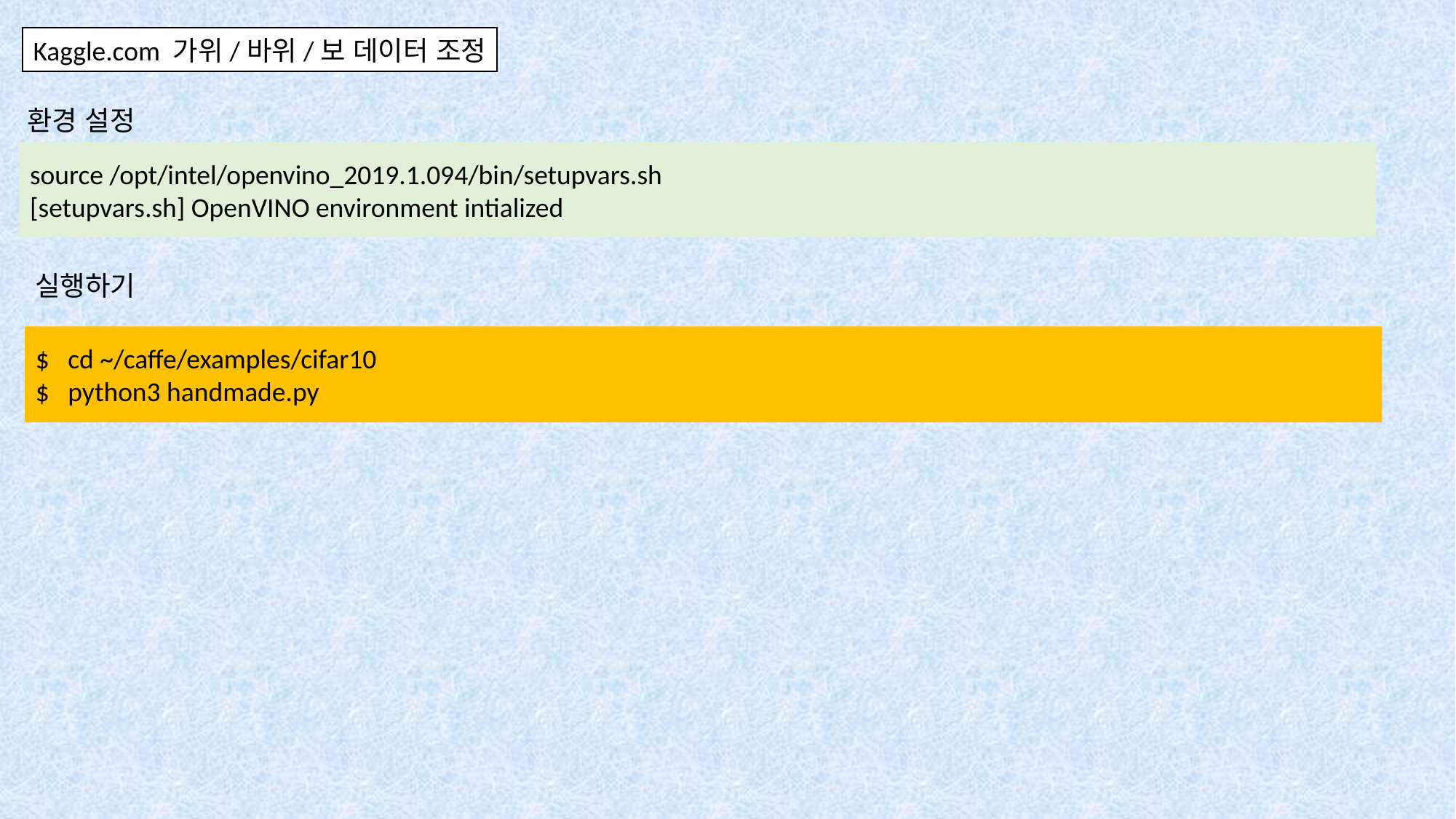

Kaggle.com 가위/바위/보 데이터 조정
환경 설정
source /opt/intel/openvino_2019.1.094/bin/setupvars.sh
[setupvars.sh] OpenVINO environment intialized
실행하기
$   cd ~/caffe/examples/cifar10
$   python3 handmade.py